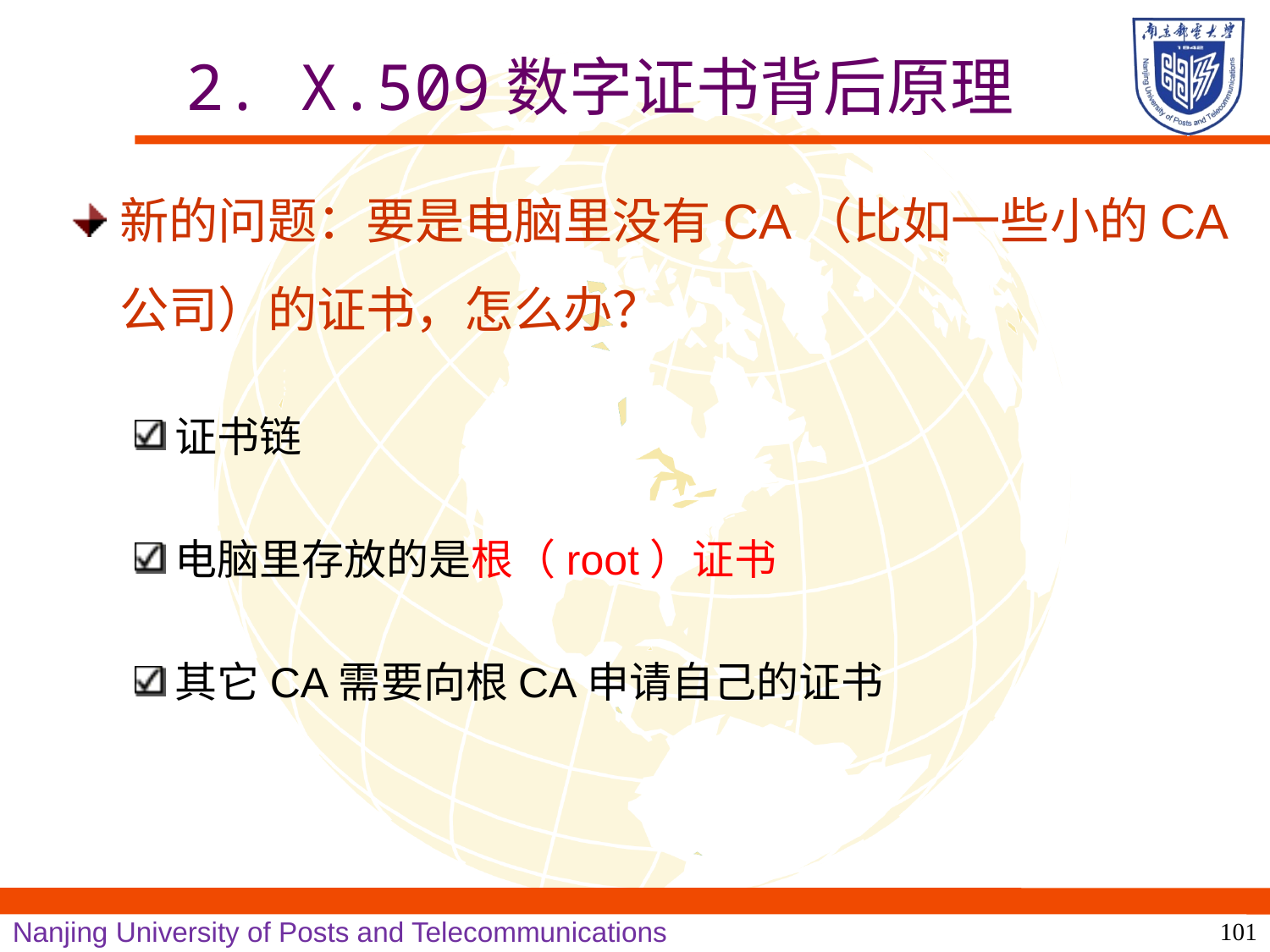

# 2. X.509数字证书背后原理
新的问题：要是电脑里没有CA（比如一些小的CA公司）的证书，怎么办？
证书链
电脑里存放的是根（root）证书
其它CA需要向根CA申请自己的证书

101